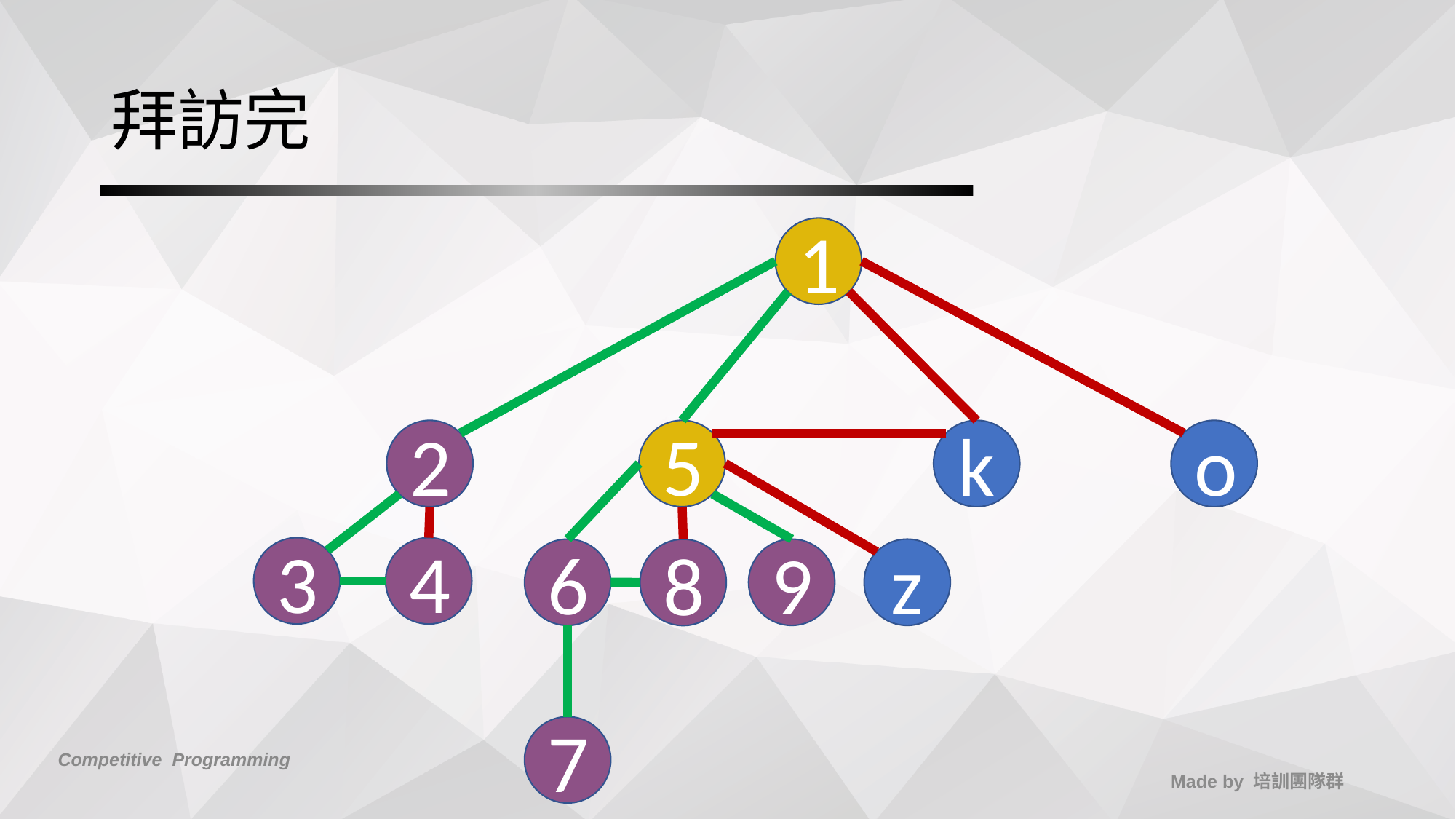

# 拜訪完

1
2
5
k
o
3
4
6
9
z
8
7